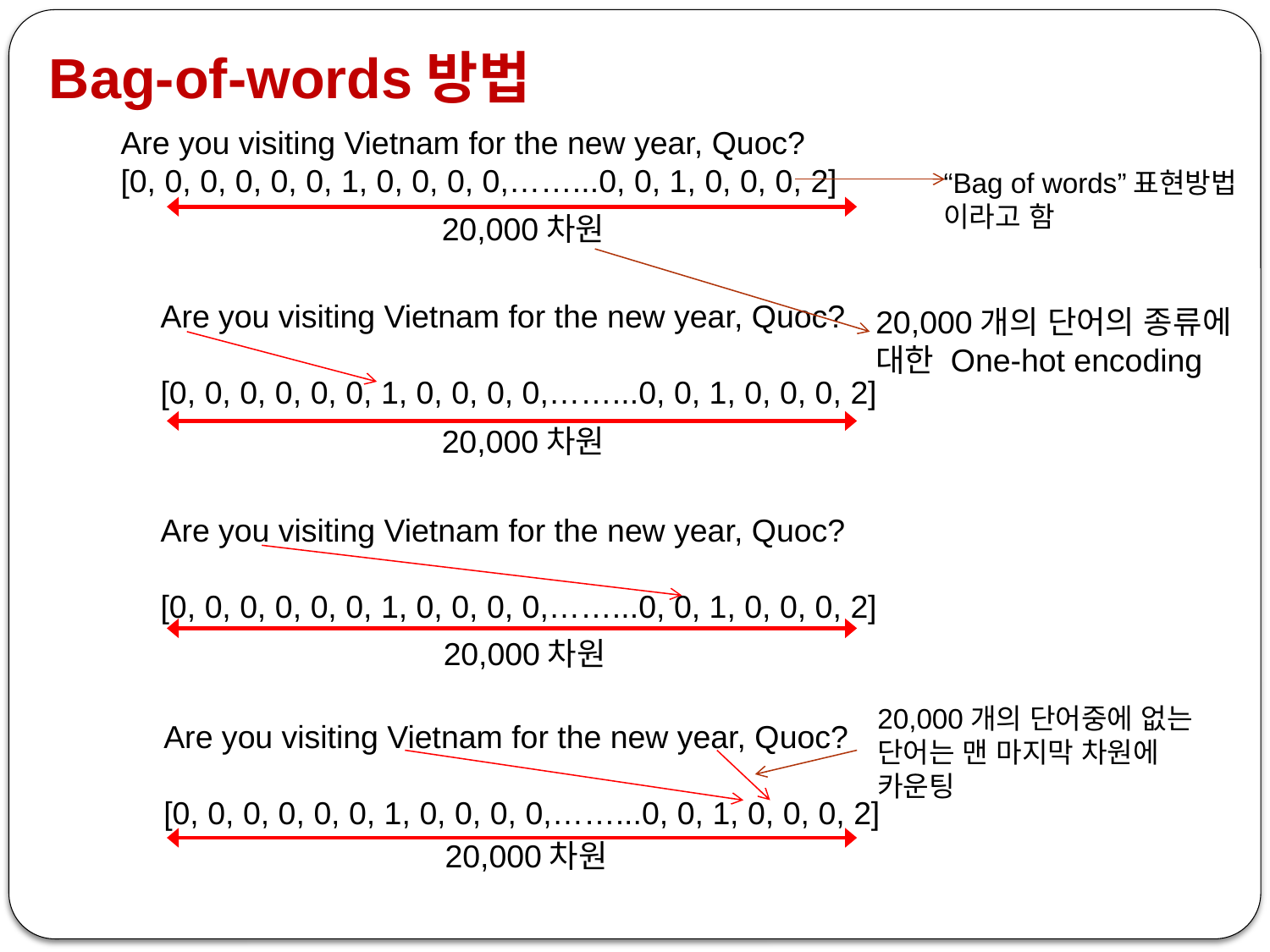

Bag-of-words방법
Are you visiting Vietnam for the new year, Quoc?
[0, 0, 0, 0, 0, 0, 1, 0, 0, 0, 0,……...0, 0, 1, 0, 0, 0, 2]
“Bag of words”표현방법
이라고 함
20,000차원
Are you visiting Vietnam for the new year, Quoc?

[0, 0, 0, 0, 0, 0, 1, 0, 0, 0, 0,……...0, 0, 1, 0, 0, 0, 2]
20,000개의 단어의 종류에
대한 One-hot encoding
20,000차원
Are you visiting Vietnam for the new year, Quoc?

[0, 0, 0, 0, 0, 0, 1, 0, 0, 0, 0,……...0, 0, 1, 0, 0, 0, 2]
20,000차원
20,000개의 단어중에 없는
단어는 맨 마지막 차원에
카운팅
Are you visiting Vietnam for the new year, Quoc?

[0, 0, 0, 0, 0, 0, 1, 0, 0, 0, 0,……...0, 0, 1, 0, 0, 0, 2]
20,000차원